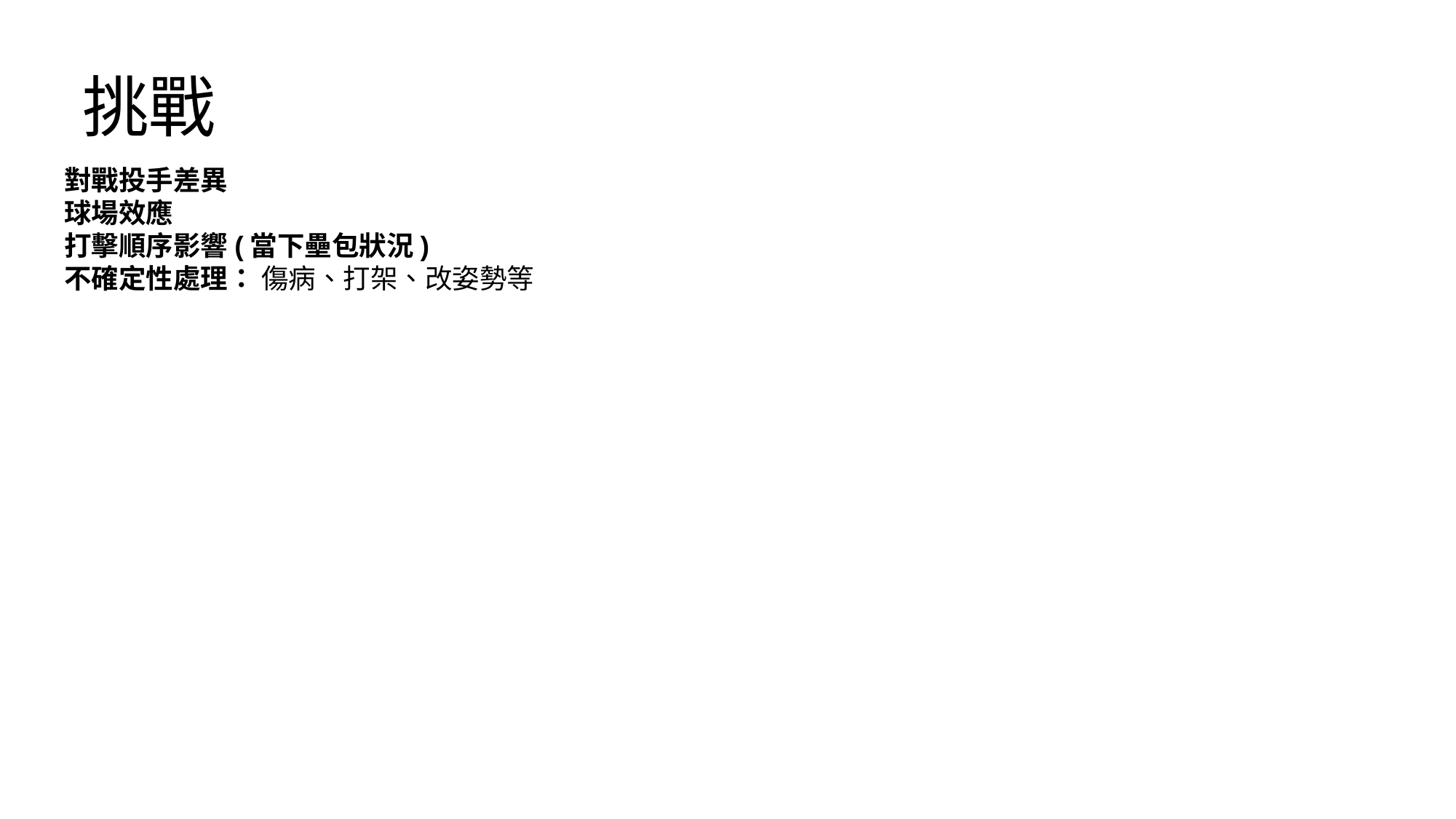

# 挑戰
對戰投手差異
球場效應
打擊順序影響(當下壘包狀況)
不確定性處理： 傷病、打架、改姿勢等